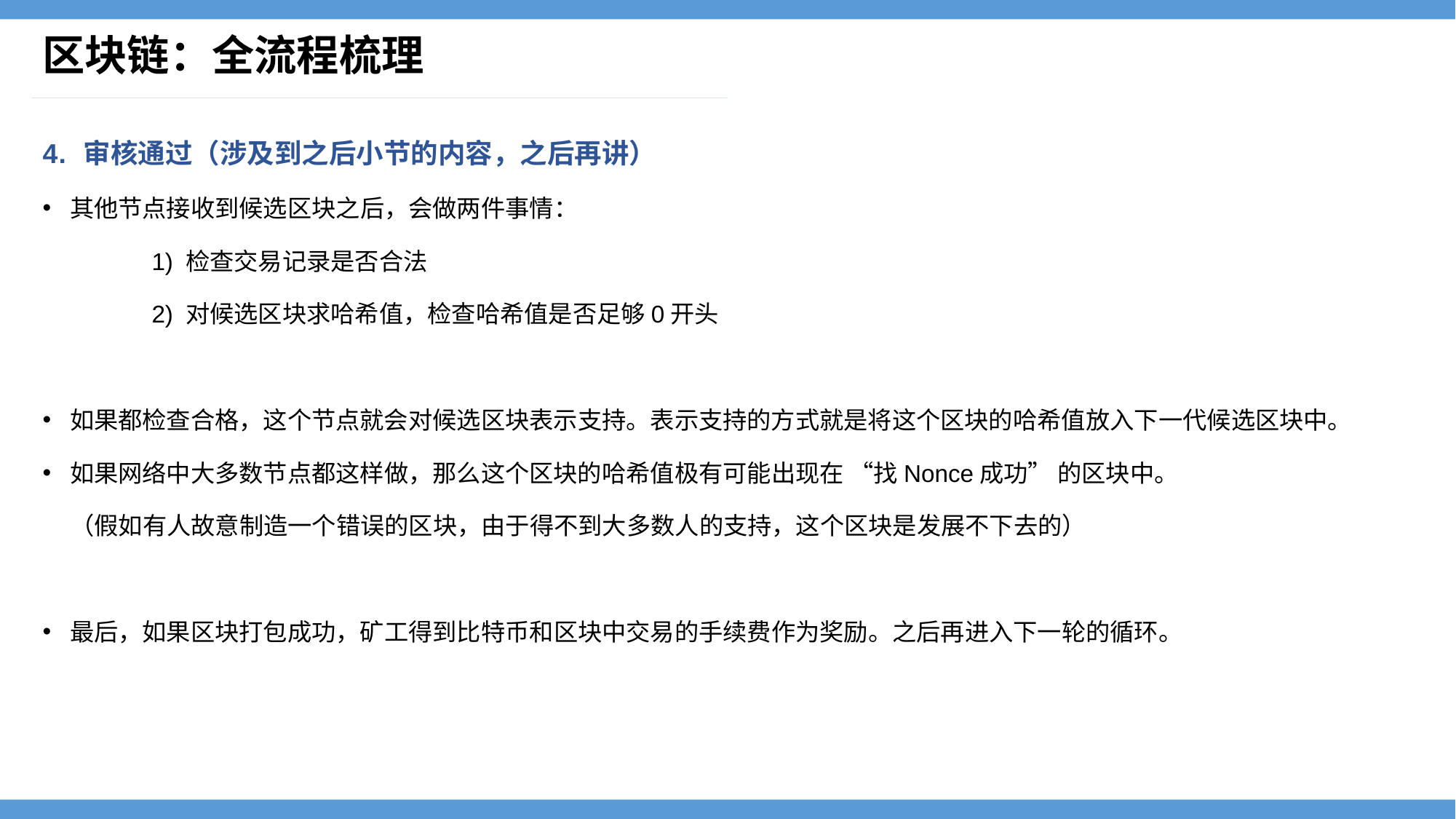

# 区块链：全流程梳理
审核通过（涉及到之后小节的内容，之后再讲）
其他节点接收到候选区块之后，会做两件事情：
	1) 检查交易记录是否合法
	2) 对候选区块求哈希值，检查哈希值是否足够0开头

如果都检查合格，这个节点就会对候选区块表示支持。表示支持的方式就是将这个区块的哈希值放入下一代候选区块中。
如果网络中大多数节点都这样做，那么这个区块的哈希值极有可能出现在 “找Nonce成功” 的区块中。
    （假如有人故意制造一个错误的区块，由于得不到大多数人的支持，这个区块是发展不下去的）

最后，如果区块打包成功，矿工得到比特币和区块中交易的手续费作为奖励。之后再进入下一轮的循环。